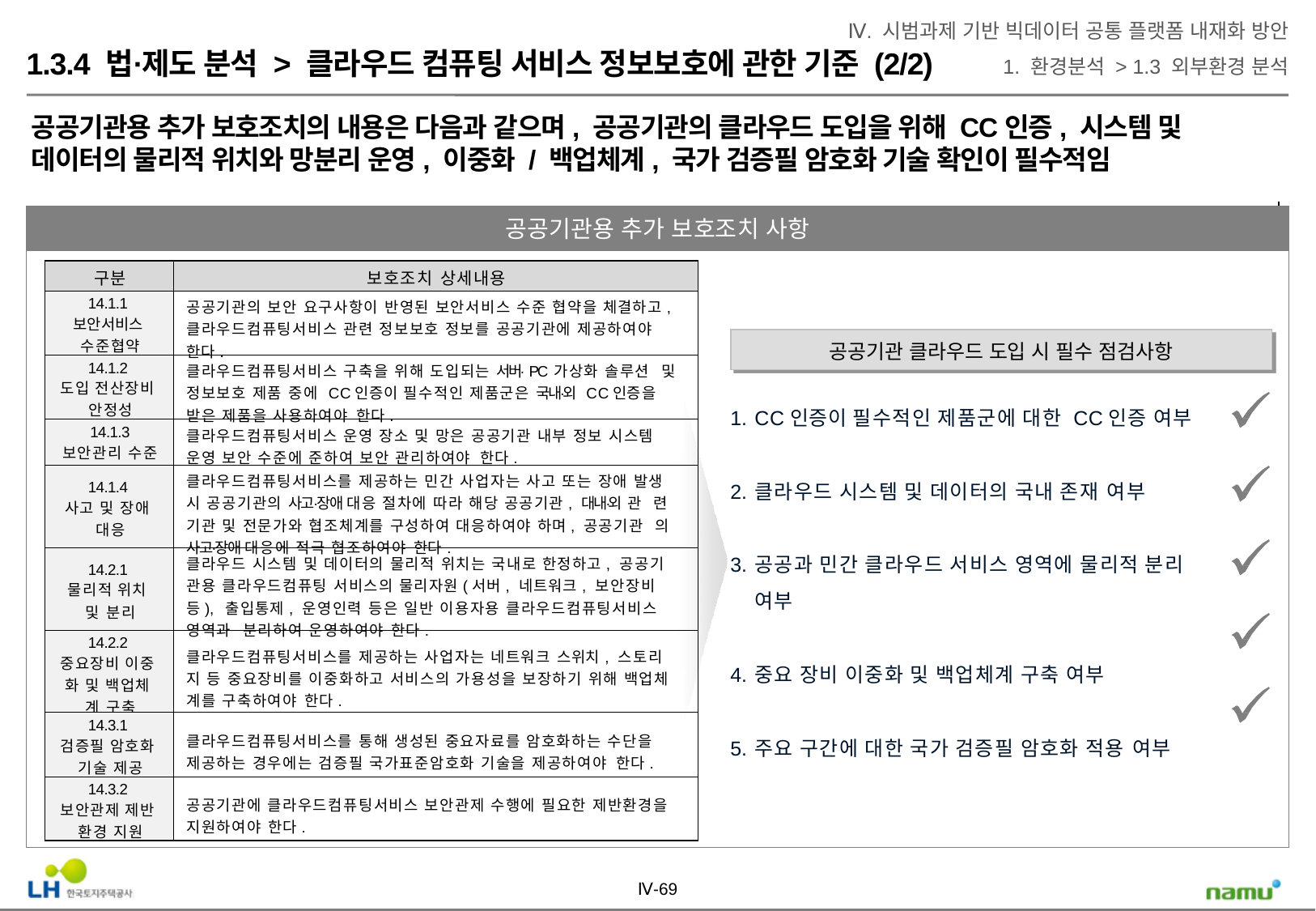

Ⅳ. 시범과제 기반 빅데이터 공통 플랫폼 내재화 방안
1. 환경분석 > 1.3 외부환경 분석
1.3.4 법∙제도 분석 > 클라우드 컴퓨팅 서비스 정보보호에 관한 기준 (2/2)
공공기관용 추가 보호조치의 내용은 다음과 같으며, 공공기관의 클라우드 도입을 위해 CC인증, 시스템 및 데이터의 물리적 위치와 망분리 운영, 이중화 / 백업체계, 국가 검증필 암호화 기술 확인이 필수적임
공공기관용 추가 보호조치 사항

| 구분 | 보호조치 상세내용 |
| --- | --- |
| 14.1.1 보안서비스 수준협약 | 공공기관의 보안 요구사항이 반영된 보안서비스 수준 협약을 체결하고, 클라우드컴퓨팅서비스 관련 정보보호 정보를 공공기관에 제공하여야 한다. |
| 14.1.2 도입 전산장비 안정성 | 클라우드컴퓨팅서비스 구축을 위해 도입되는 서버∙PC 가상화 솔루션 및 정보보호 제품 중에 CC인증이 필수적인 제품군은 국내∙외 CC인증을 받은 제품을 사용하여야 한다. |
| 14.1.3 보안관리 수준 | 클라우드컴퓨팅서비스 운영 장소 및 망은 공공기관 내부 정보 시스템 운영 보안 수준에 준하여 보안 관리하여야 한다. |
| 14.1.4 사고 및 장애 대응 | 클라우드컴퓨팅서비스를 제공하는 민간 사업자는 사고 또는 장애 발생 시 공공기관의 사고∙장애 대응 절차에 따라 해당 공공기관, 대내∙외 관 련 기관 및 전문가와 협조체계를 구성하여 대응하여야 하며, 공공기관 의 사고∙장애 대응에 적극 협조하여야 한다. |
| 14.2.1 물리적 위치 및 분리 | 클라우드 시스템 및 데이터의 물리적 위치는 국내로 한정하고, 공공기 관용 클라우드컴퓨팅 서비스의 물리자원(서버, 네트워크, 보안장비 등), 출입통제, 운영인력 등은 일반 이용자용 클라우드컴퓨팅서비스 영역과 분리하여 운영하여야 한다. |
| 14.2.2 중요장비 이중 화 및 백업체 계 구축 | 클라우드컴퓨팅서비스를 제공하는 사업자는 네트워크 스위치, 스토리 지 등 중요장비를 이중화하고 서비스의 가용성을 보장하기 위해 백업체 계를 구축하여야 한다. |
| 14.3.1 검증필 암호화 기술 제공 | 클라우드컴퓨팅서비스를 통해 생성된 중요자료를 암호화하는 수단을 제공하는 경우에는 검증필 국가표준암호화 기술을 제공하여야 한다. |
| 14.3.2 보안관제 제반 환경 지원 | 공공기관에 클라우드컴퓨팅서비스 보안관제 수행에 필요한 제반환경을 지원하여야 한다. |
공공기관 클라우드 도입 시 필수 점검사항
CC인증이 필수적인 제품군에 대한 CC인증 여부

클라우드 시스템 및 데이터의 국내 존재 여부

공공과 민간 클라우드 서비스 영역에 물리적 분리 여부

중요 장비 이중화 및 백업체계 구축 여부

주요 구간에 대한 국가 검증필 암호화 적용 여부